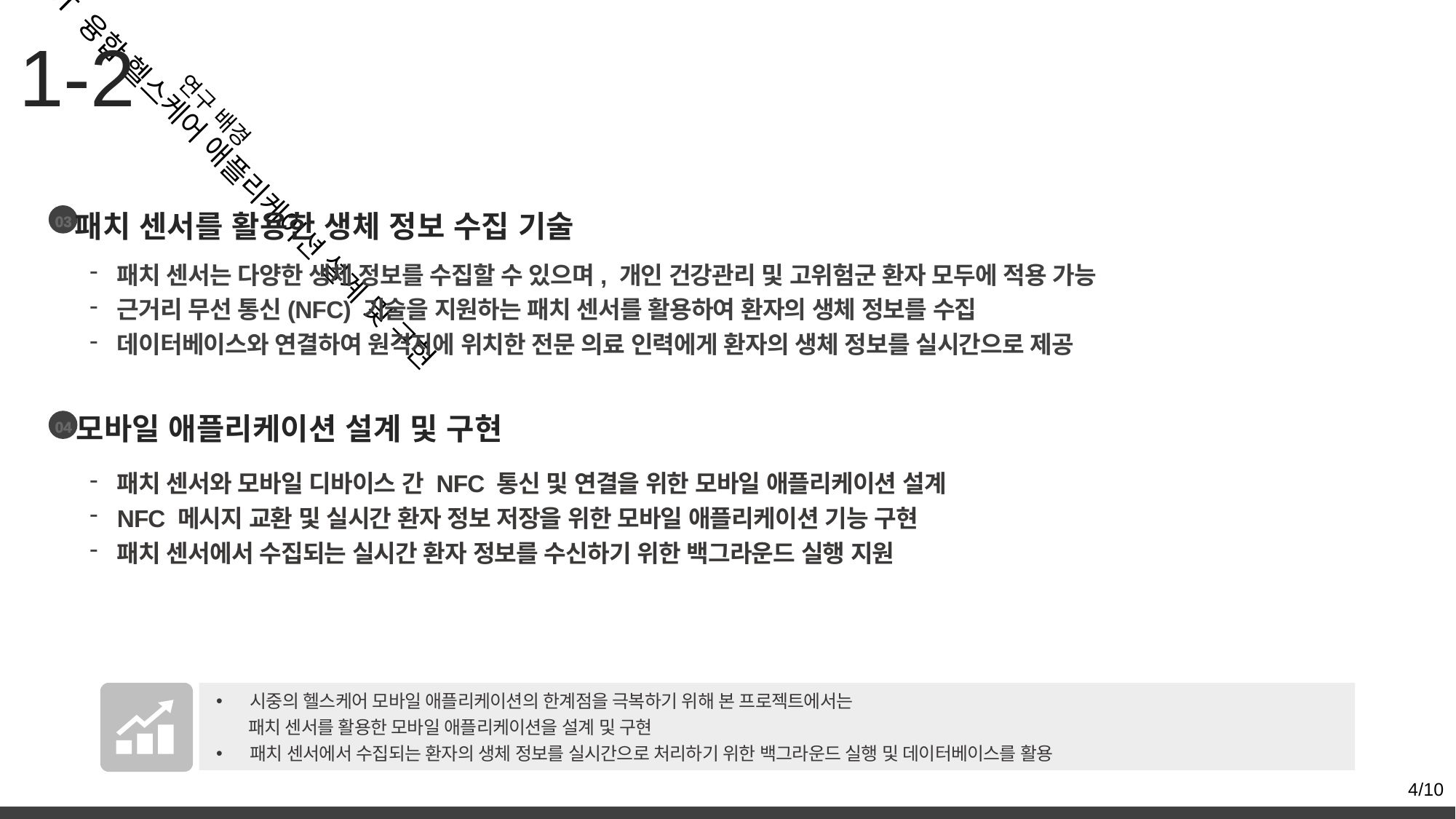

1-2
연구 배경
의료-ICT 융합 헬스케어 애플리케이션 설계 및 구현
패치 센서를 활용한 생체 정보 수집 기술
03

패치 센서는 다양한 생체 정보를 수집할 수 있으며, 개인 건강관리 및 고위험군 환자 모두에 적용 가능
근거리 무선 통신(NFC) 기술을 지원하는 패치 센서를 활용하여 환자의 생체 정보를 수집
데이터베이스와 연결하여 원격지에 위치한 전문 의료 인력에게 환자의 생체 정보를 실시간으로 제공
모바일 애플리케이션 설계 및 구현
04

패치 센서와 모바일 디바이스 간 NFC 통신 및 연결을 위한 모바일 애플리케이션 설계
NFC 메시지 교환 및 실시간 환자 정보 저장을 위한 모바일 애플리케이션 기능 구현
패치 센서에서 수집되는 실시간 환자 정보를 수신하기 위한 백그라운드 실행 지원

시중의 헬스케어 모바일 애플리케이션의 한계점을 극복하기 위해 본 프로젝트에서는
      패치 센서를 활용한 모바일 애플리케이션을 설계 및 구현
패치 센서에서 수집되는 환자의 생체 정보를 실시간으로 처리하기 위한 백그라운드 실행 및 데이터베이스를 활용
4/10